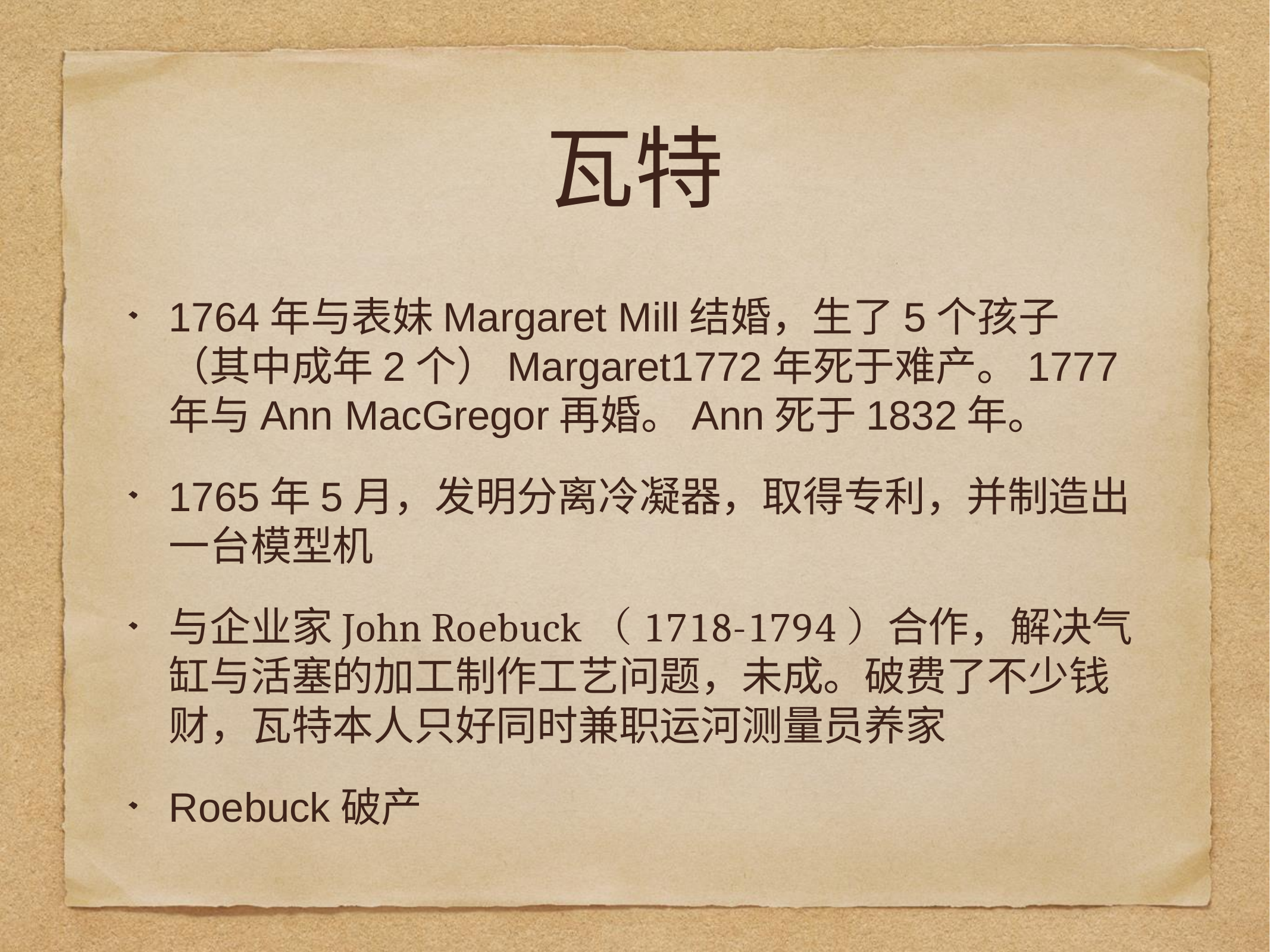

# 瓦特
1764年与表妹Margaret Mill结婚，生了5个孩子（其中成年2个）Margaret1772年死于难产。1777年与Ann MacGregor再婚。Ann死于1832年。
1765年5月，发明分离冷凝器，取得专利，并制造出一台模型机
与企业家John Roebuck（1718-1794）合作，解决气缸与活塞的加工制作工艺问题，未成。破费了不少钱财，瓦特本人只好同时兼职运河测量员养家
Roebuck破产